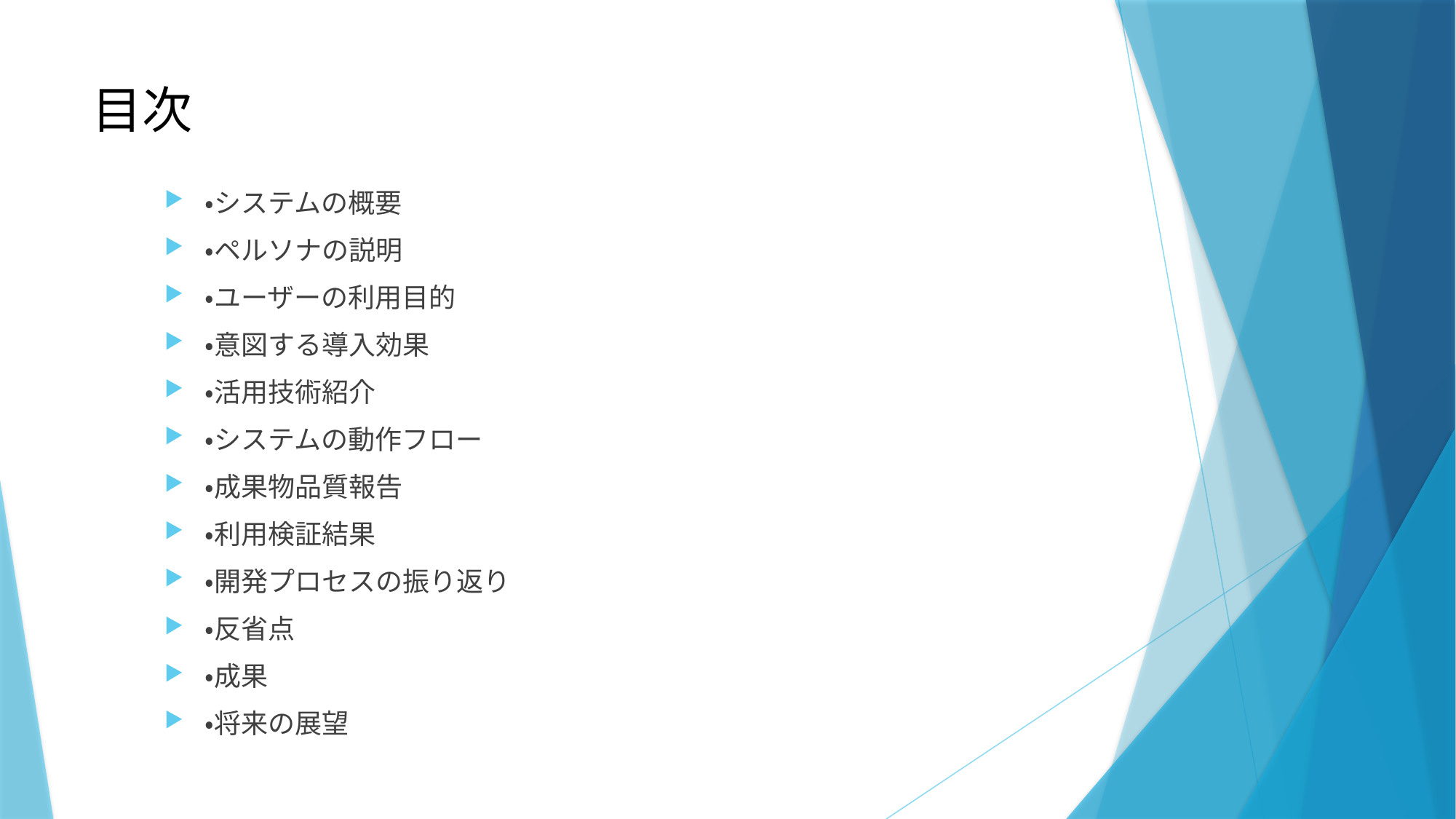

# 目次
・システムの概要
・ペルソナの説明
・ユーザーの利用目的
・意図する導入効果
・活用技術紹介
・システムの動作フロー
・成果物品質報告
・利用検証結果
・開発プロセスの振り返り
・反省点
・成果
・将来の展望